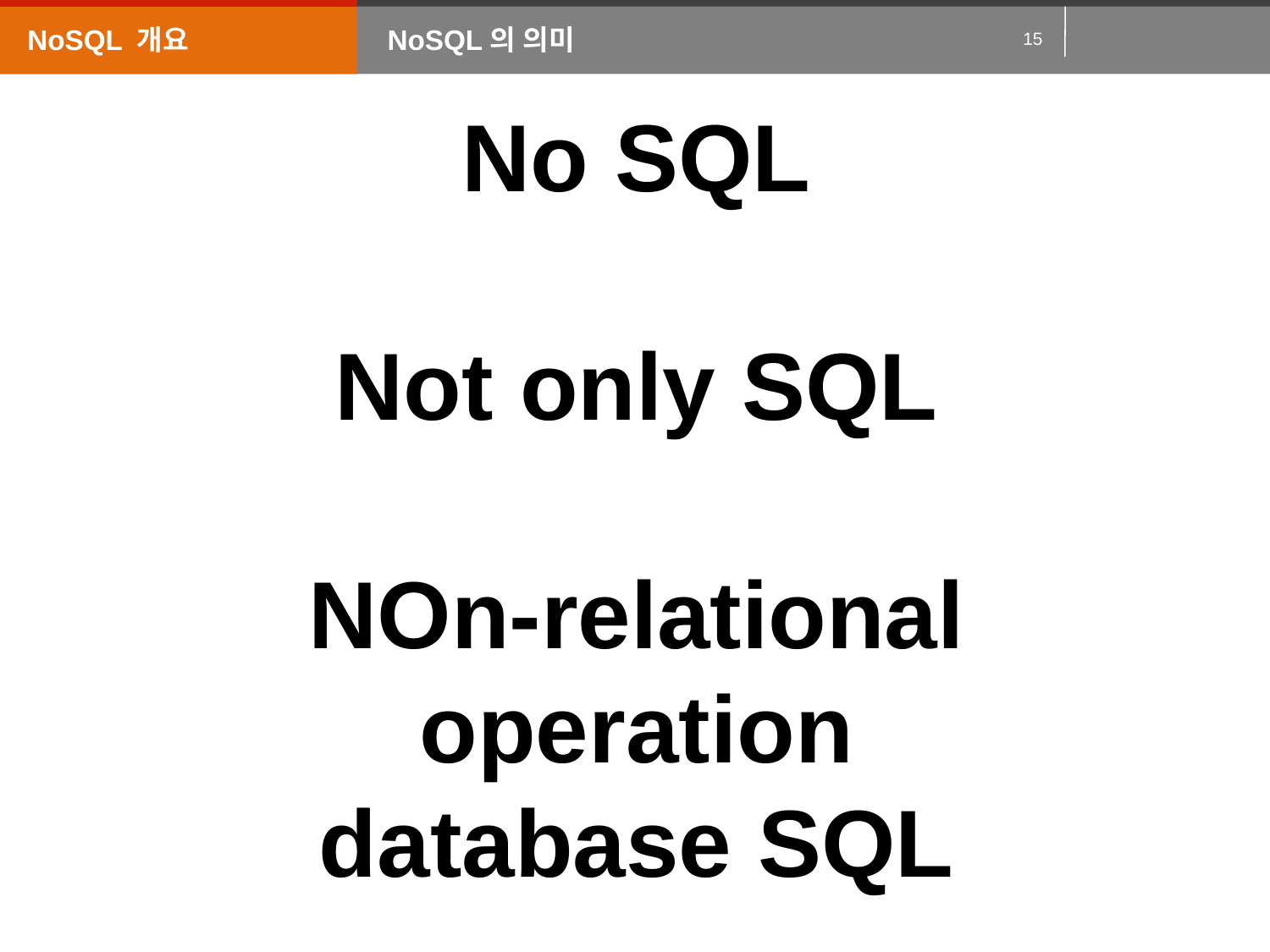

NoSQL 개요
NoSQL의 의미
No SQL

Not only SQL

NOn-relational operation database SQL